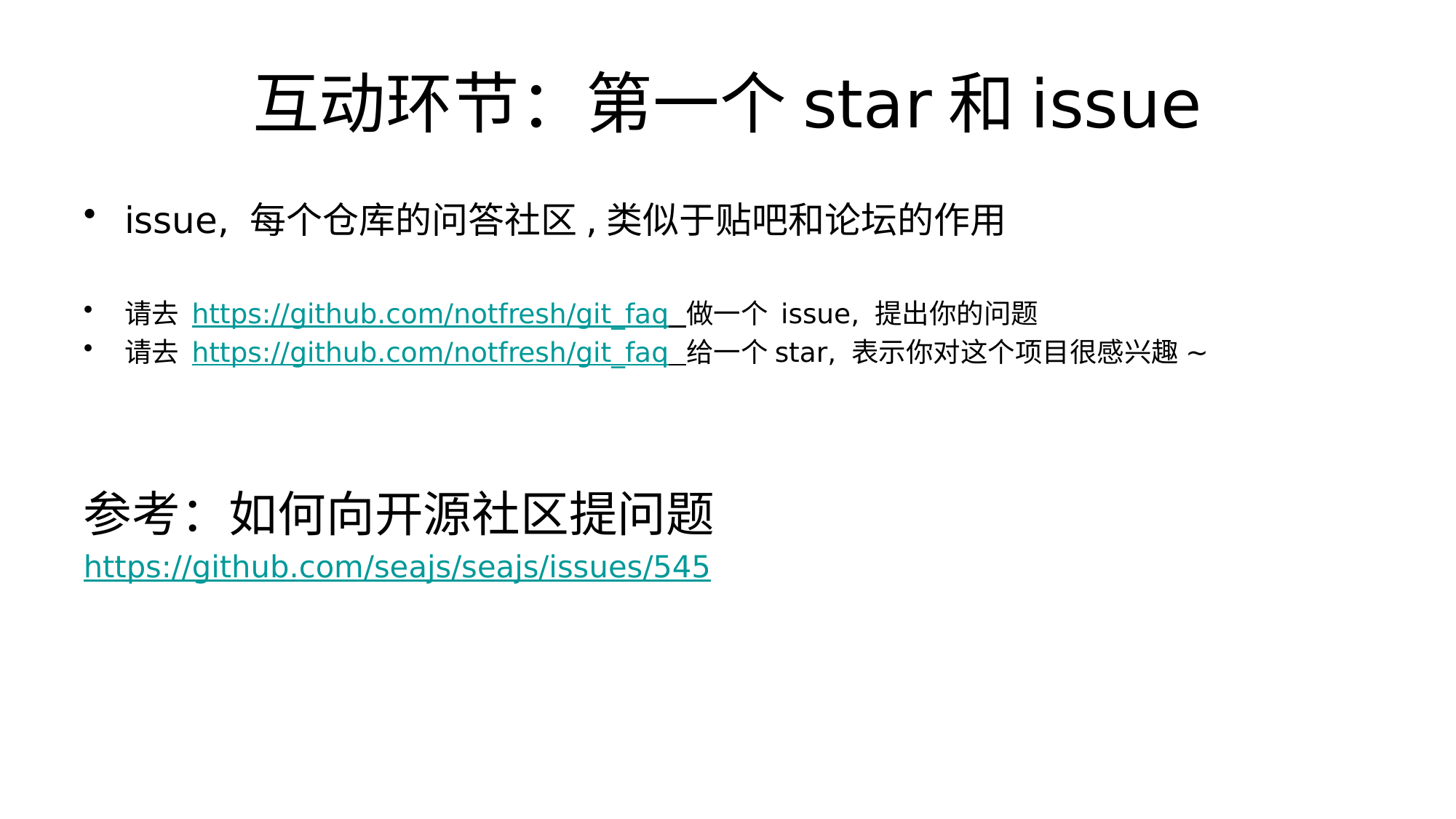

# 互动环节：第一个star和issue
issue, 每个仓库的问答社区,类似于贴吧和论坛的作用

请去 https://github.com/notfresh/git_faq  做一个 issue, 提出你的问题
请去 https://github.com/notfresh/git_faq  给一个star, 表示你对这个项目很感兴趣~

参考：如何向开源社区提问题
https://github.com/seajs/seajs/issues/545